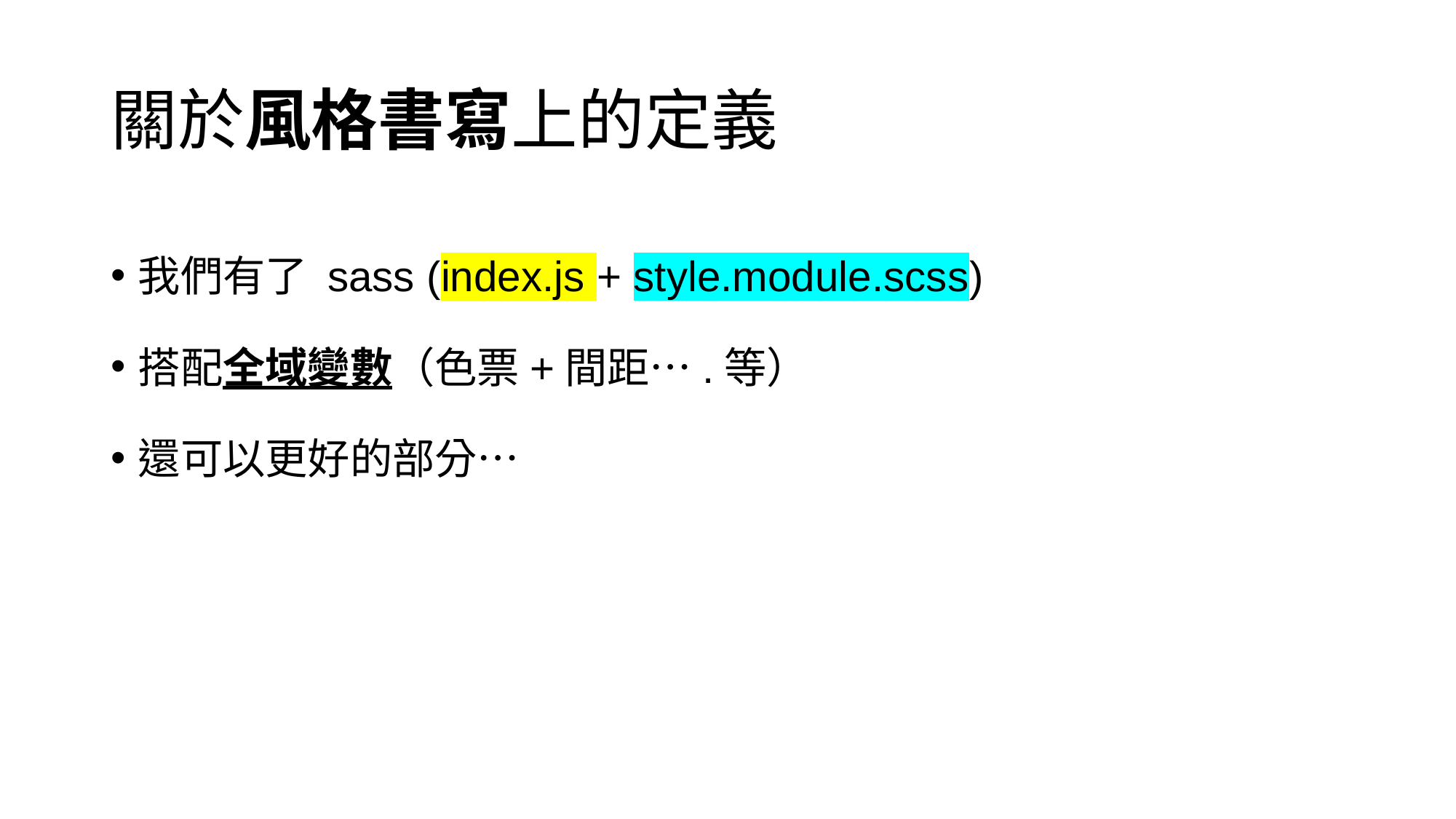

# 關於風格書寫上的定義
我們有了 sass (index.js + style.module.scss)
搭配全域變數（色票+間距….等）
還可以更好的部分…